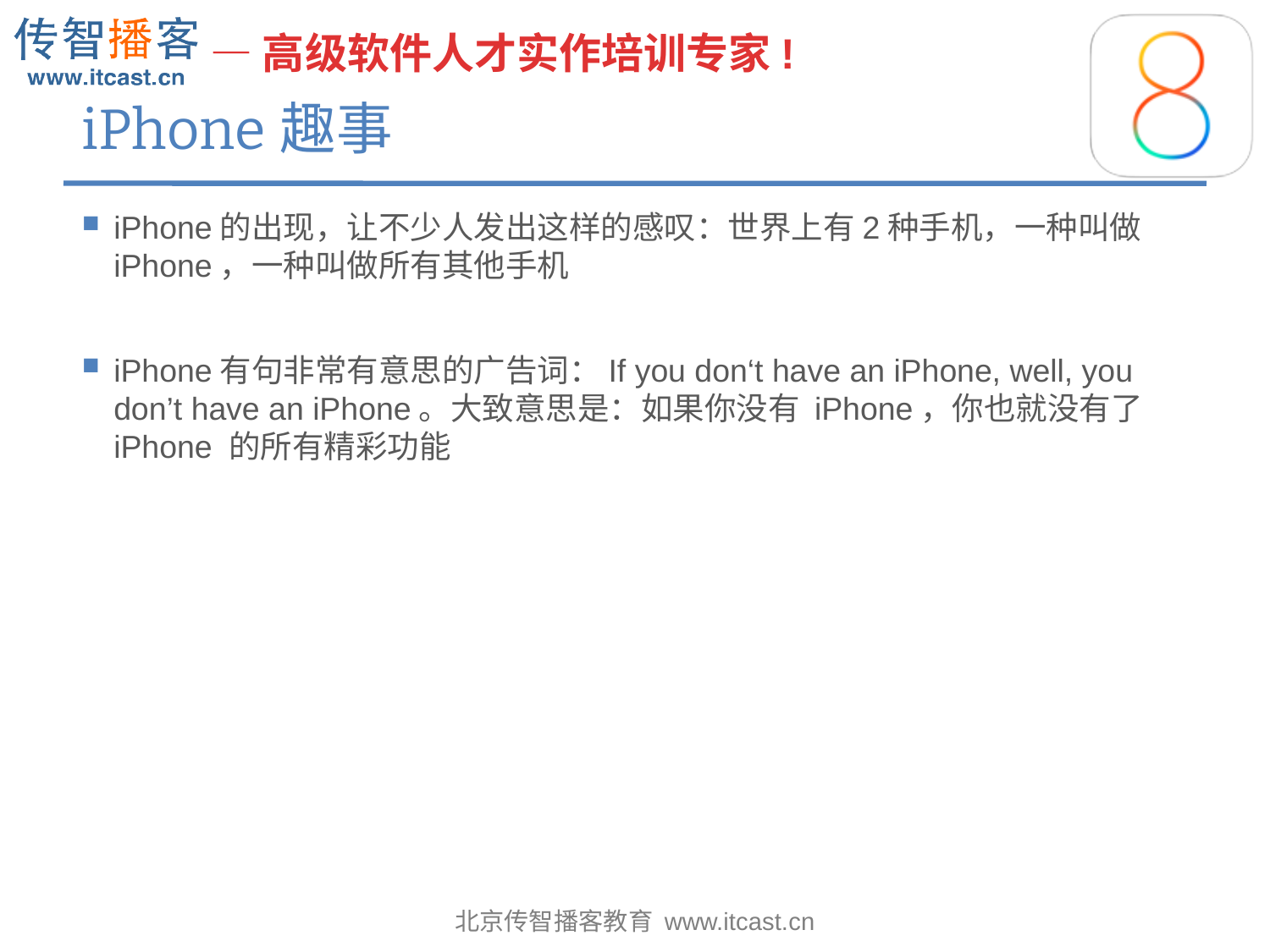

# iPhone趣事
iPhone的出现，让不少人发出这样的感叹：世界上有2种手机，一种叫做iPhone，一种叫做所有其他手机

iPhone有句非常有意思的广告词：If you don‘t have an iPhone, well, you don’t have an iPhone。大致意思是：如果你没有 iPhone，你也就没有了 iPhone 的所有精彩功能